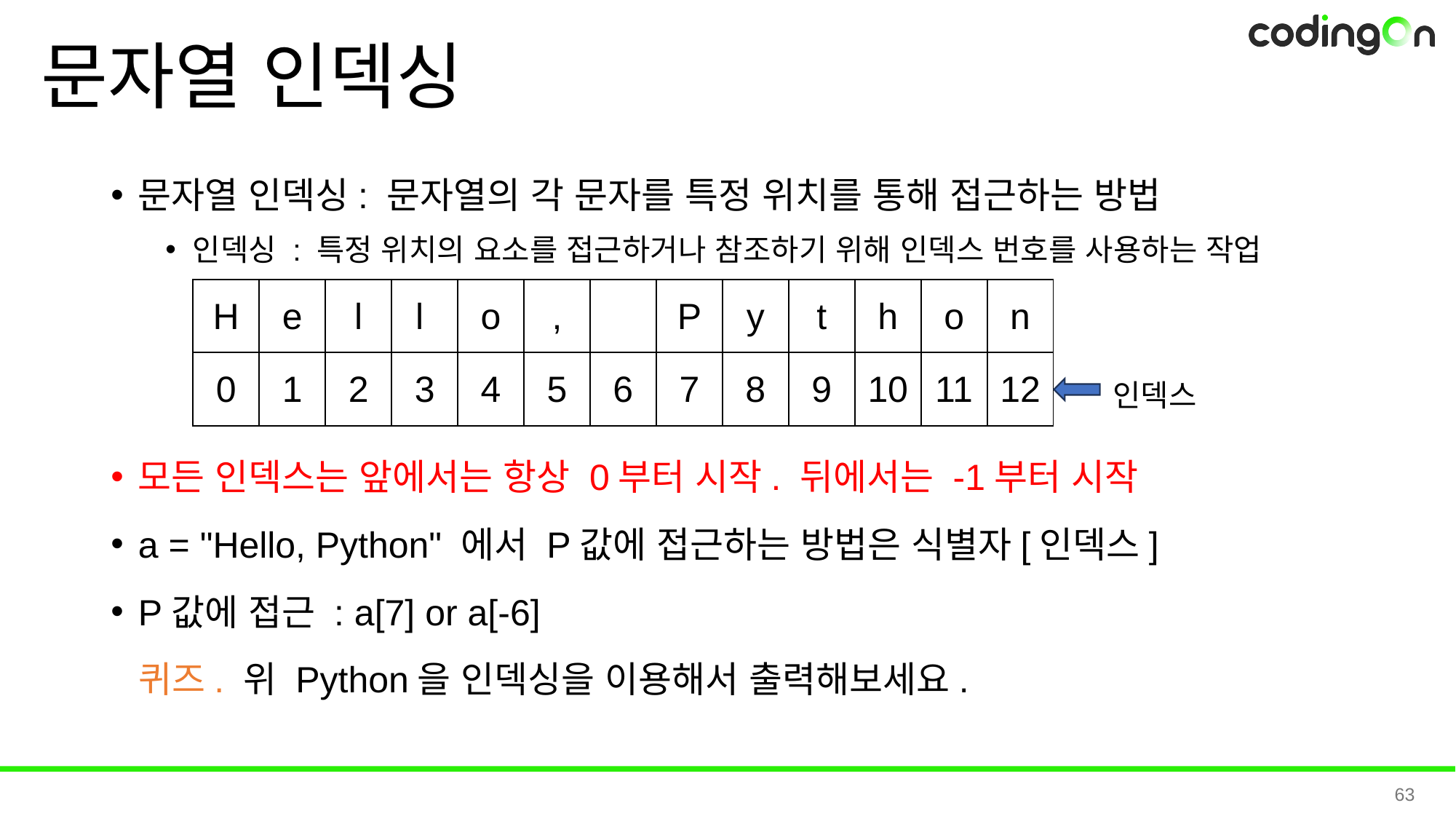

# 문자열 인덱싱
문자열 인덱싱: 문자열의 각 문자를 특정 위치를 통해 접근하는 방법
인덱싱 : 특정 위치의 요소를 접근하거나 참조하기 위해 인덱스 번호를 사용하는 작업

모든 인덱스는 앞에서는 항상 0부터 시작. 뒤에서는 -1부터 시작
a = "Hello, Python" 에서 P값에 접근하는 방법은 식별자[인덱스]
P값에 접근 : a[7] or a[-6]

| H | e | l | l | o | , |  | P | y | t | h | o | n |
| --- | --- | --- | --- | --- | --- | --- | --- | --- | --- | --- | --- | --- |
| 0 | 1 | 2 | 3 | 4 | 5 | 6 | 7 | 8 | 9 | 10 | 11 | 12 |
인덱스

퀴즈. 위 Python을 인덱싱을 이용해서 출력해보세요.
63